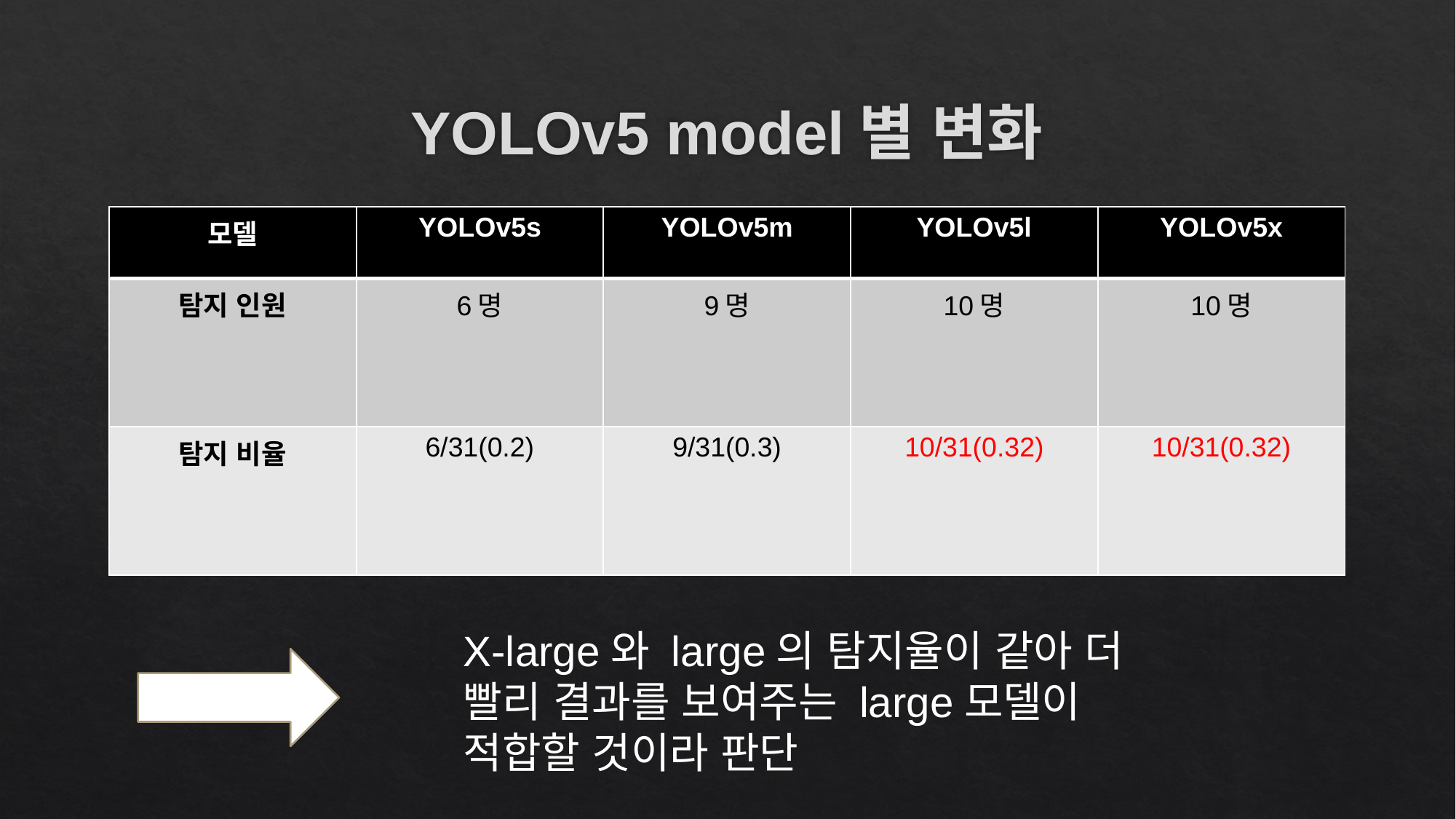

# YOLOv5 model별 변화
| 모델 | YOLOv5s | YOLOv5m | YOLOv5l | YOLOv5x |
| --- | --- | --- | --- | --- |
| 탐지 인원 | 6명 | 9명 | 10명 | 10명 |
| 탐지 비율 | 6/31(0.2) | 9/31(0.3) | 10/31(0.32) | 10/31(0.32) |
X-large와 large의 탐지율이 같아 더 빨리 결과를 보여주는 large모델이 적합할 것이라 판단